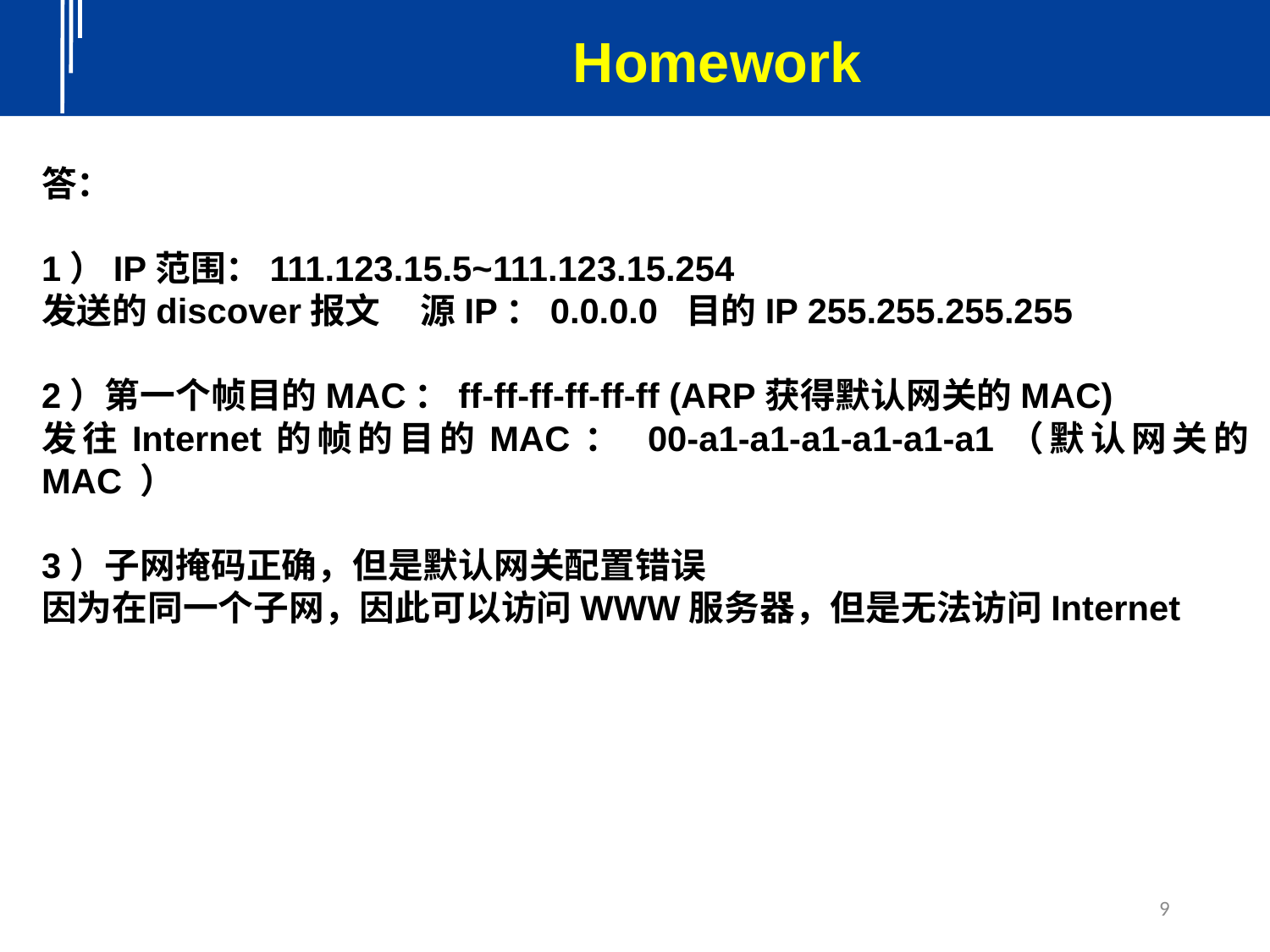

Homework
答：

1）IP范围：111.123.15.5~111.123.15.254
发送的discover报文     源IP：0.0.0.0  目的IP 255.255.255.255

2）第一个帧目的MAC：ff-ff-ff-ff-ff-ff (ARP获得默认网关的MAC)
发往Internet的帧的目的MAC： 00-a1-a1-a1-a1-a1-a1（默认网关的MAC ）

3）子网掩码正确，但是默认网关配置错误
因为在同一个子网，因此可以访问WWW服务器，但是无法访问Internet
9